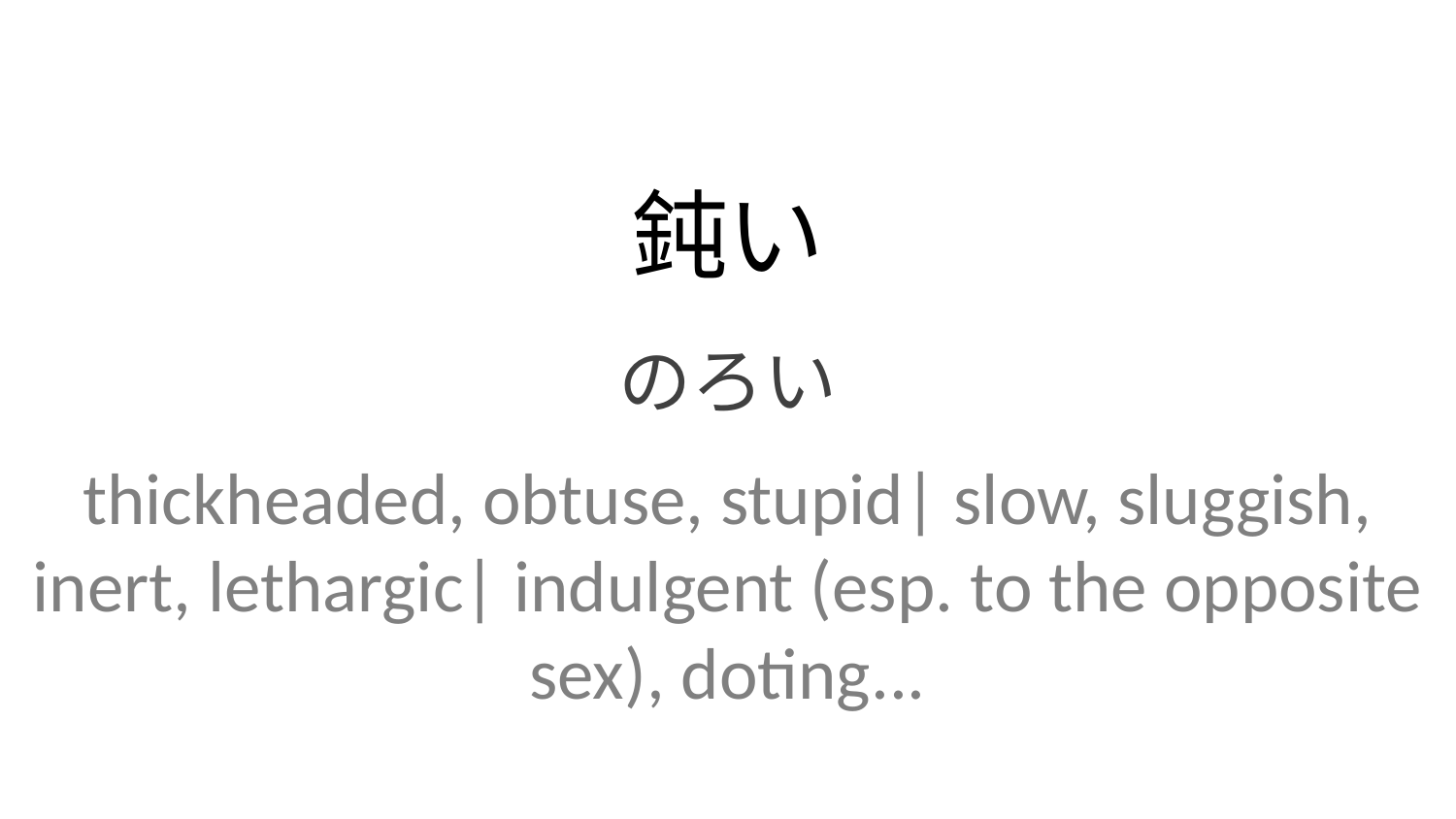

鈍い

のろい
thickheaded, obtuse, stupid| slow, sluggish, inert, lethargic| indulgent (esp. to the opposite sex), doting...